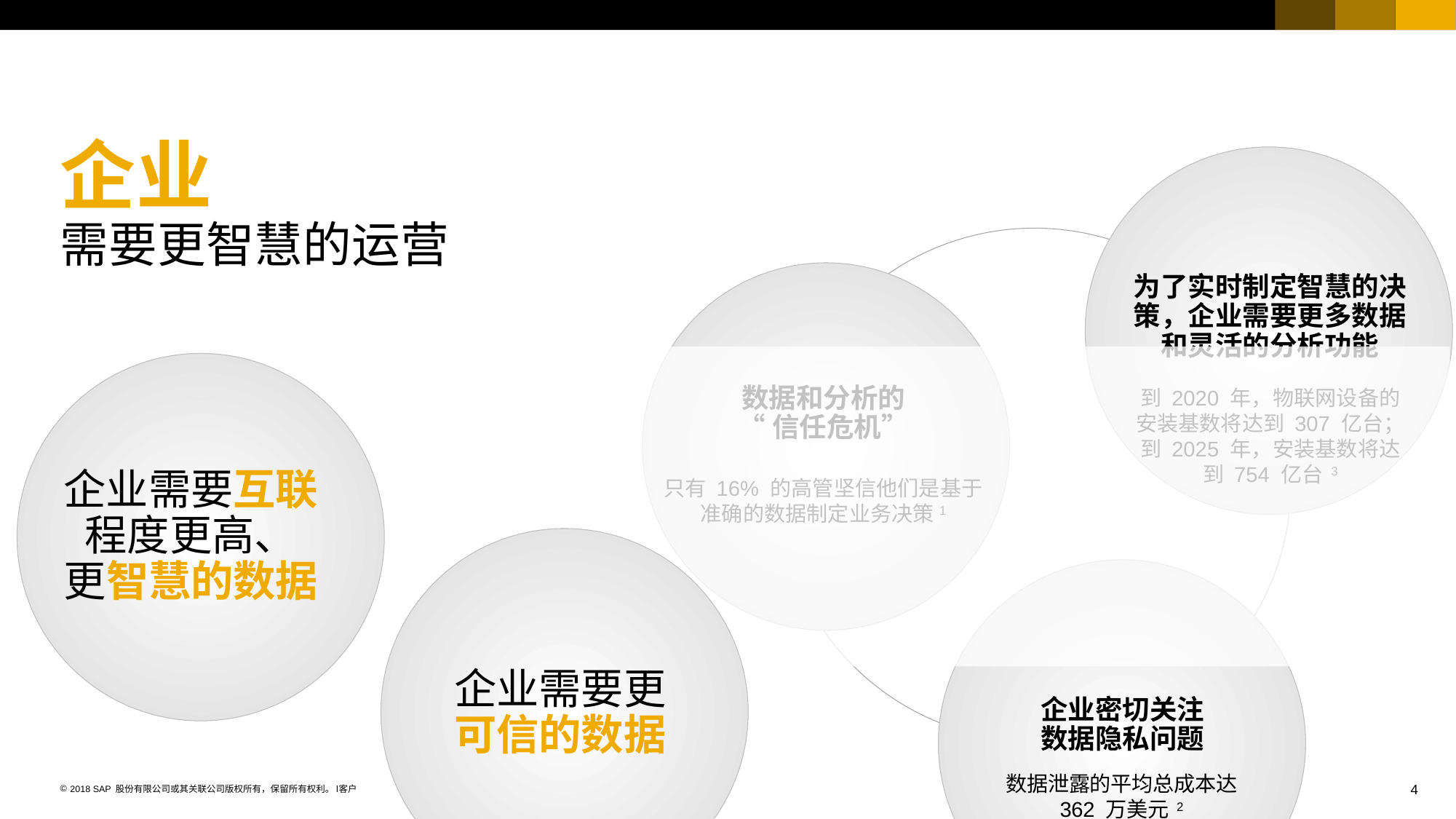

为了实时制定智慧的决策，企业需要更多数据和灵活的分析功能

数据和分析的
“信任危机”

到 2020 年，物联网设备的安装基数将达到 307 亿台；到 2025 年，安装基数将达到 754 亿台 3
只有 16% 的高管坚信他们是基于准确的数据制定业务决策1

企业密切关注
数据隐私问题
数据泄露的平均总成本达 362 万美元 2
企业
需要更智慧的运营

企业需要互联程度更高、
更智慧的数据

企业需要更
可信的数据